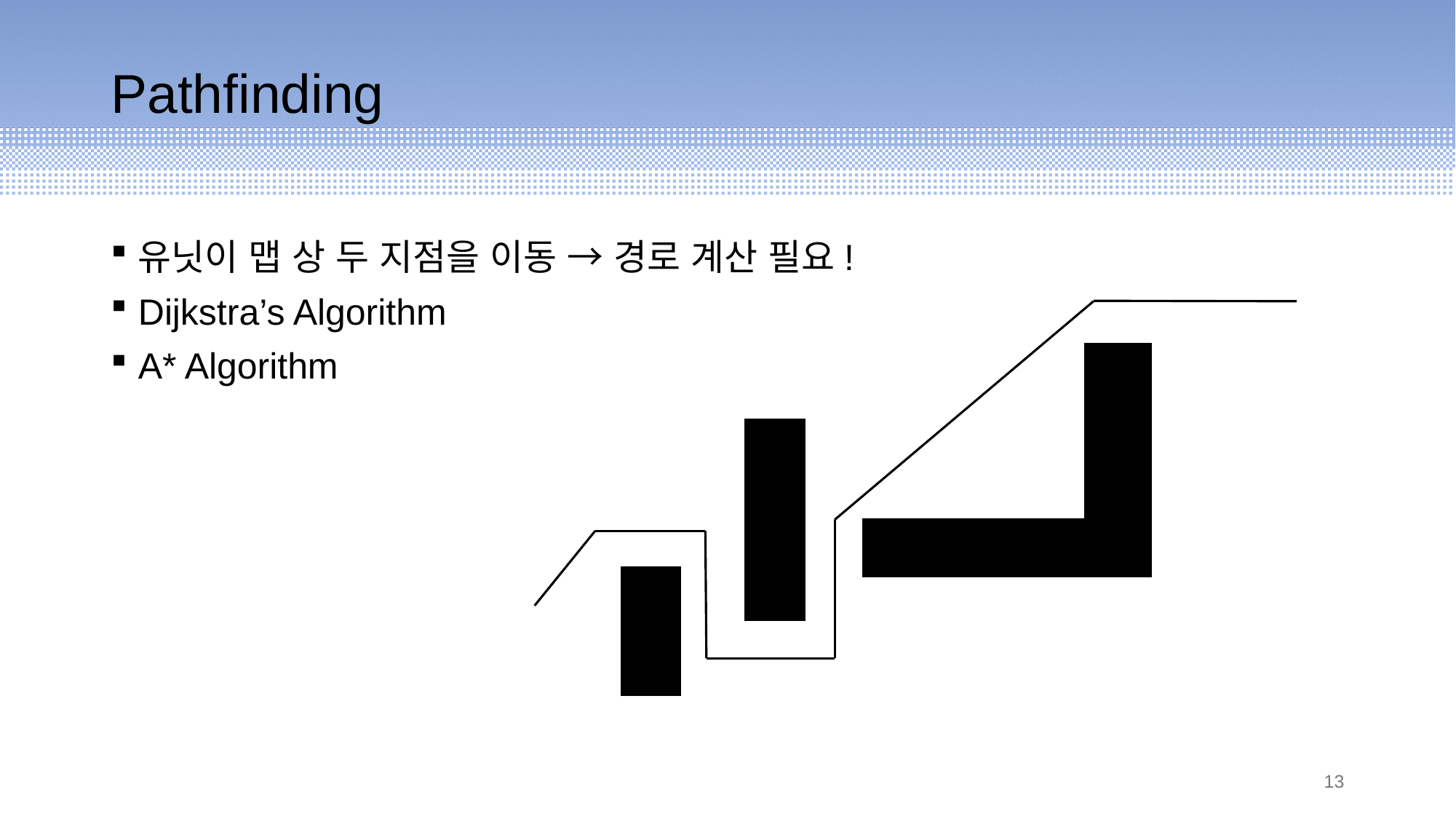

# Pathfinding
유닛이 맵 상 두 지점을 이동 → 경로 계산 필요!
Dijkstra’s Algorithm
A* Algorithm

13